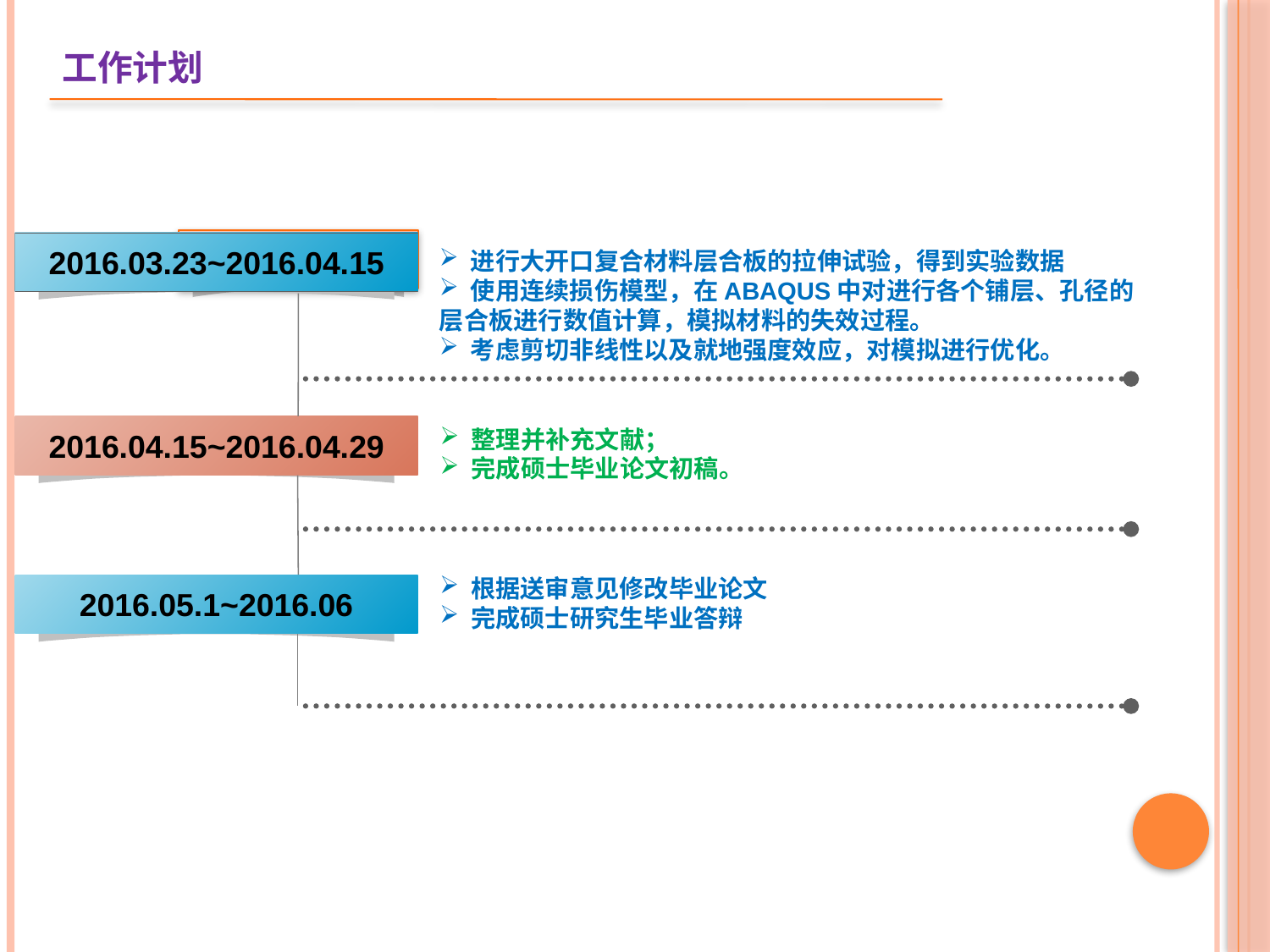

工作计划
2000

2016.03.23~2016.04.15

 进行大开口复合材料层合板的拉伸试验，得到实验数据
 使用连续损伤模型，在ABAQUS中对进行各个铺层、孔径的层合板进行数值计算，模拟材料的失效过程。
 考虑剪切非线性以及就地强度效应，对模拟进行优化。

2016.04.15~2016.04.29

 整理并补充文献；
 完成硕士毕业论文初稿。

 根据送审意见修改毕业论文
 完成硕士研究生毕业答辩
2016.05.1~2016.06